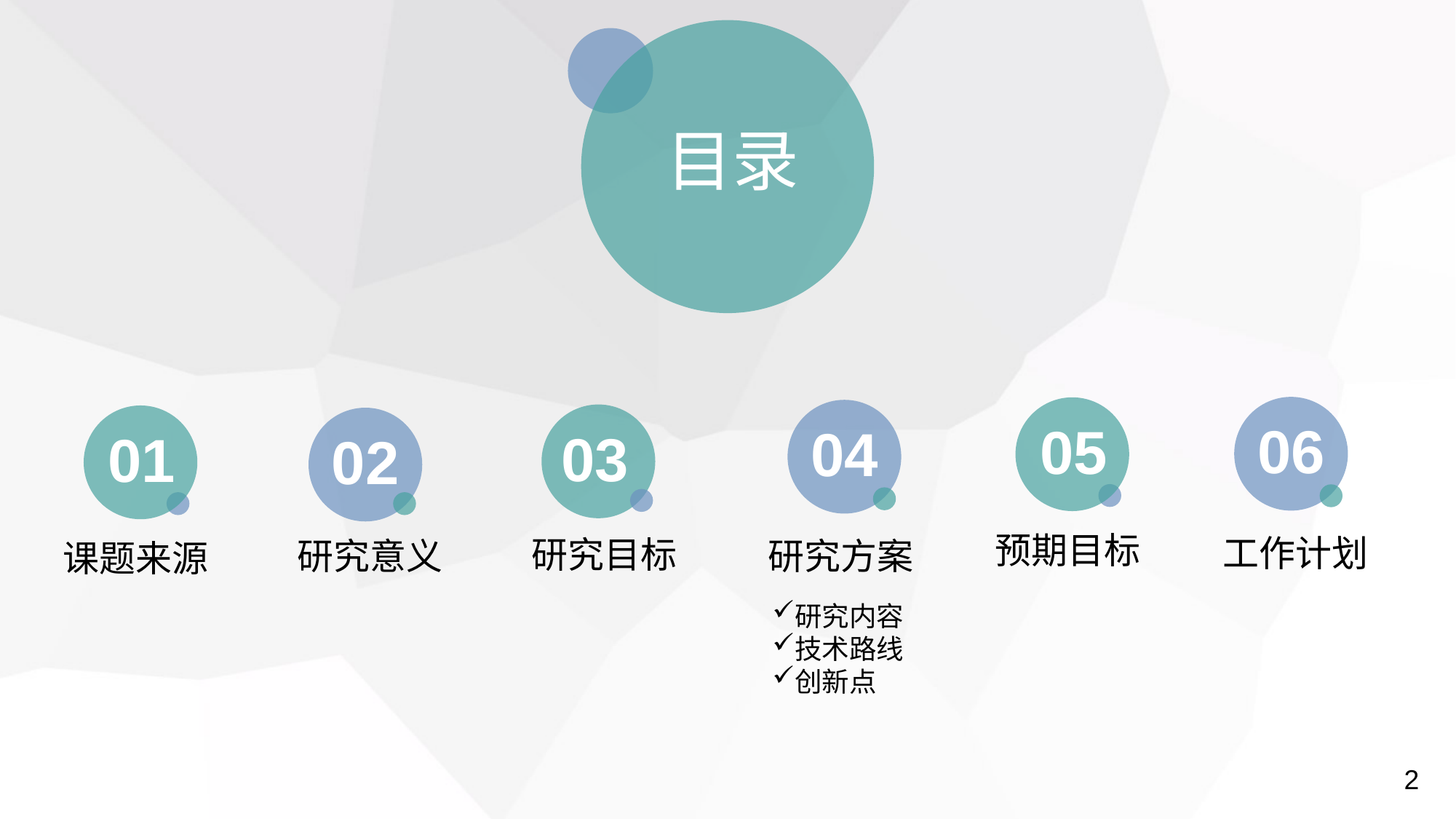

目录

06
05
04
03
01
02

预期目标
工作计划
研究目标
研究方案
研究意义
课题来源
研究内容
技术路线
创新点
2